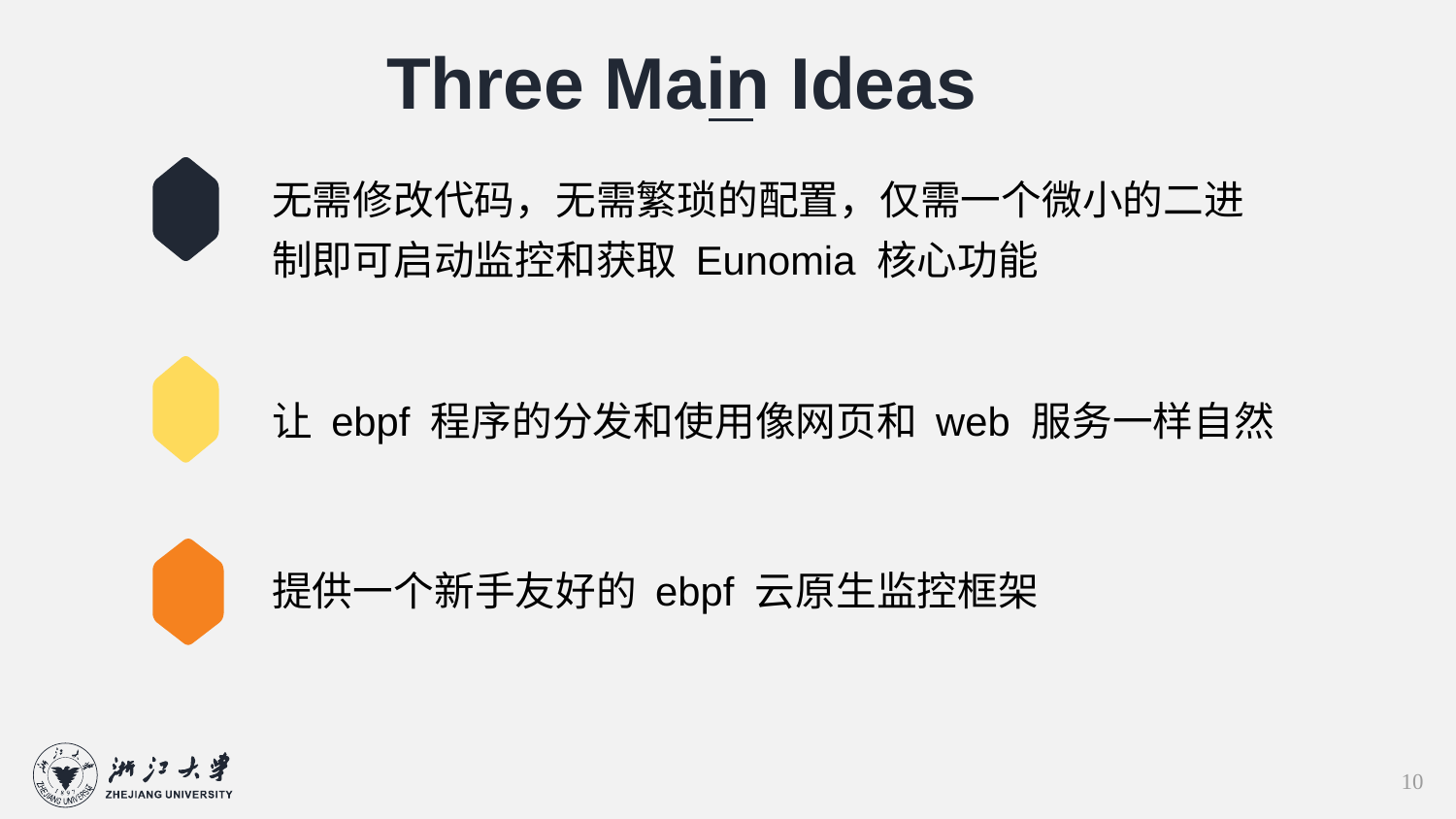

Three Main Ideas
无需修改代码，无需繁琐的配置，仅需一个微小的二进制即可启动监控和获取 Eunomia 核心功能

让 ebpf 程序的分发和使用像网页和 web 服务一样自然

提供一个新手友好的 ebpf 云原生监控框架
10